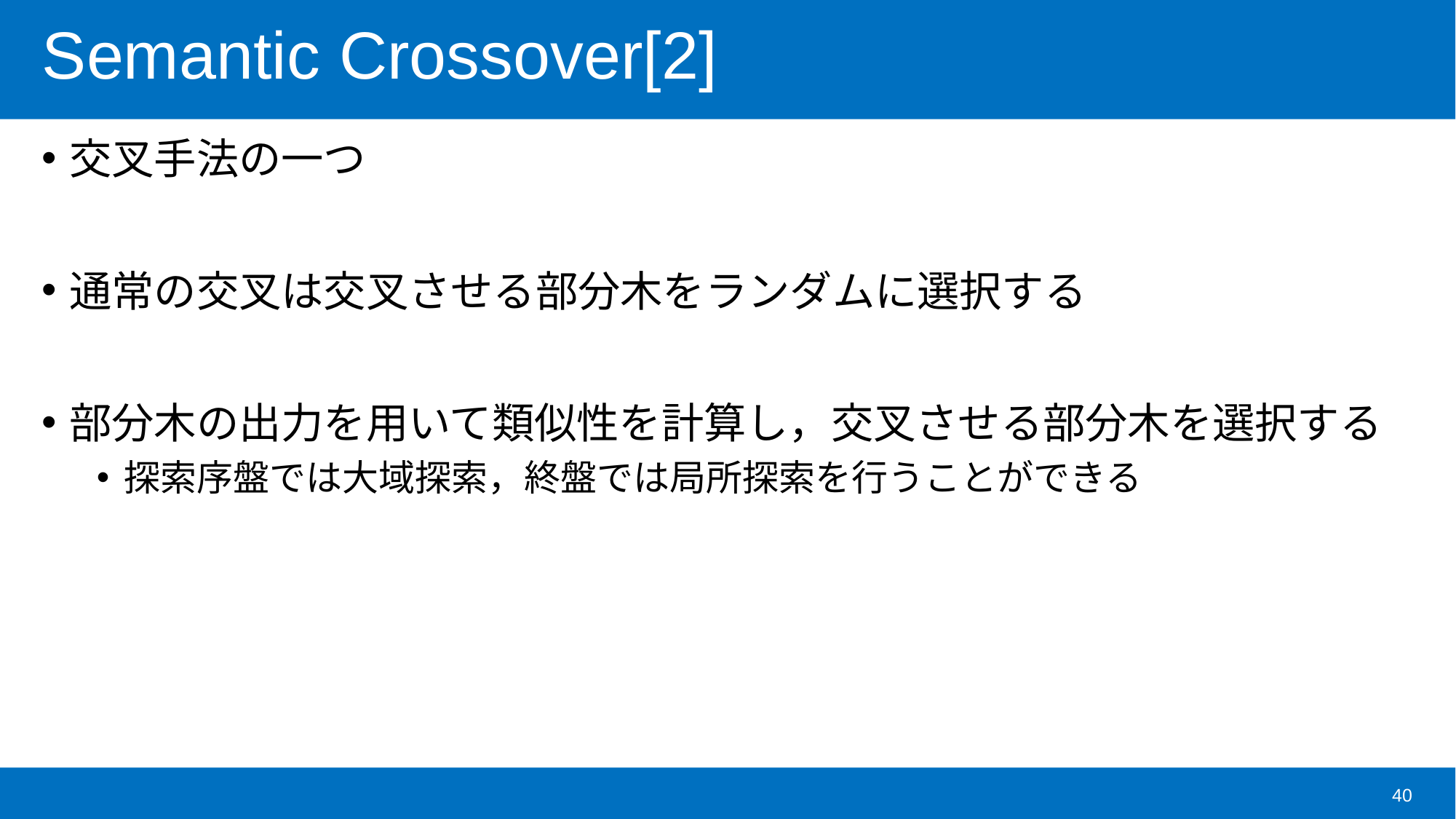

# Semantic Crossover[2]
交叉手法の一つ

通常の交叉は交叉させる部分木をランダムに選択する

部分木の出力を用いて類似性を計算し，交叉させる部分木を選択する
探索序盤では大域探索，終盤では局所探索を行うことができる
40